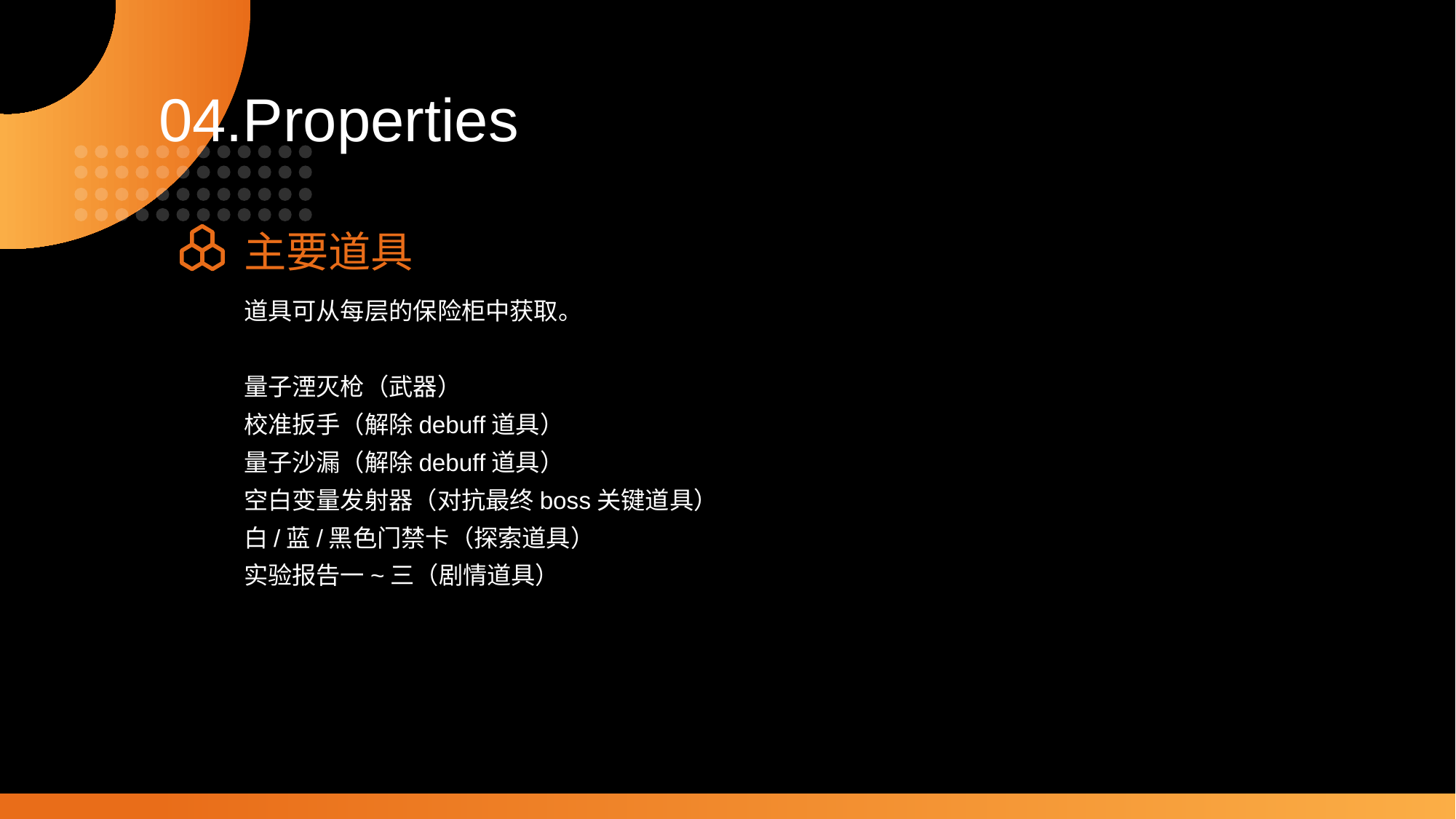

04.Properties
主要道具

道具可从每层的保险柜中获取。

量子湮灭枪（武器）
校准扳手（解除debuff道具）
量子沙漏（解除debuff道具）
空白变量发射器（对抗最终boss关键道具）
白/蓝/黑色门禁卡（探索道具）
实验报告一~三（剧情道具）